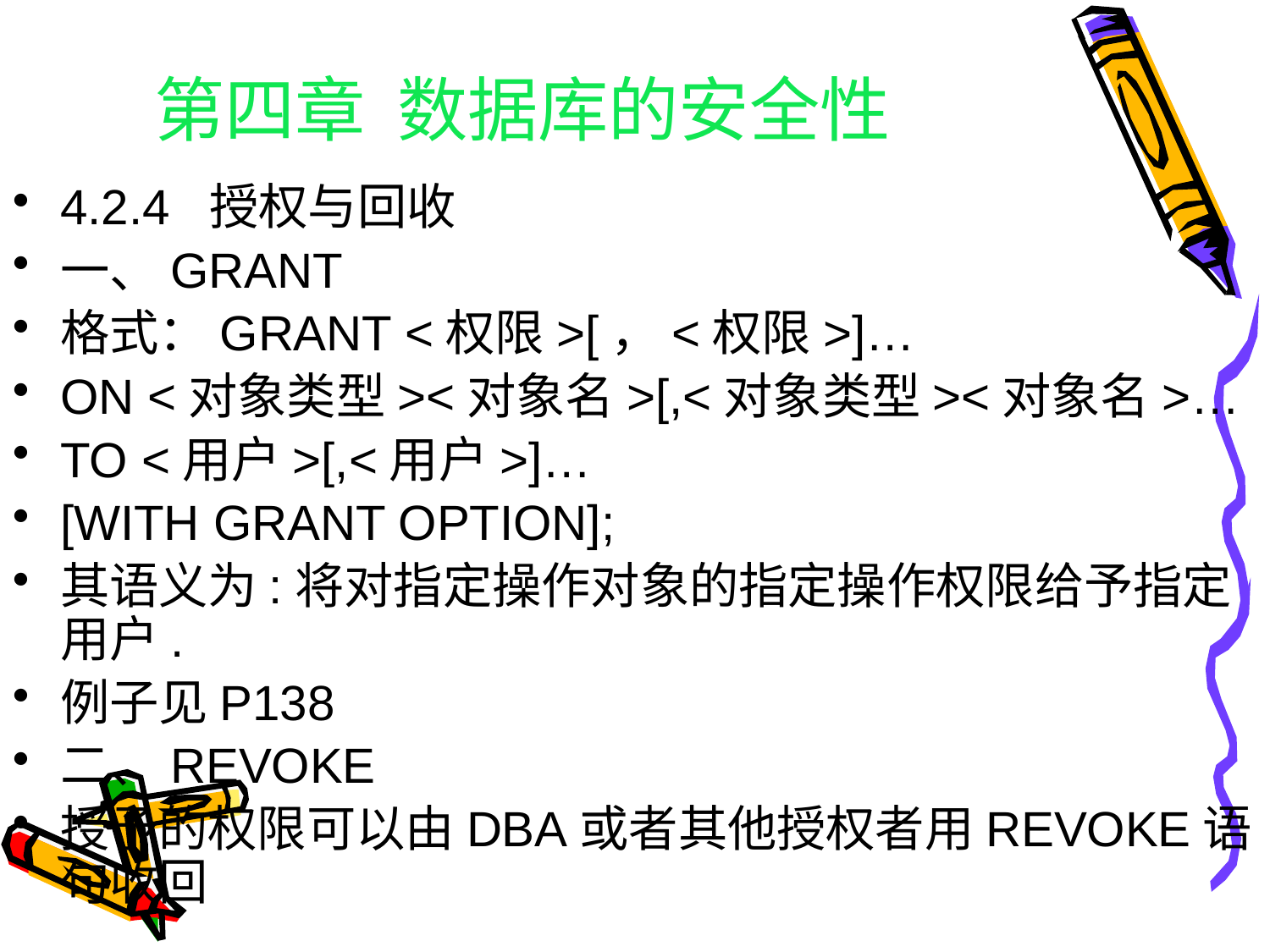

# 第四章  数据库的安全性
4.2.4  授权与回收
一、GRANT
格式：GRANT <权限>[，<权限>]…
ON <对象类型><对象名>[,<对象类型><对象名>…
TO <用户>[,<用户>]…
[WITH GRANT OPTION];
其语义为:将对指定操作对象的指定操作权限给予指定用户.
例子见P138
二、REVOKE
授予的权限可以由DBA或者其他授权者用REVOKE语句收回